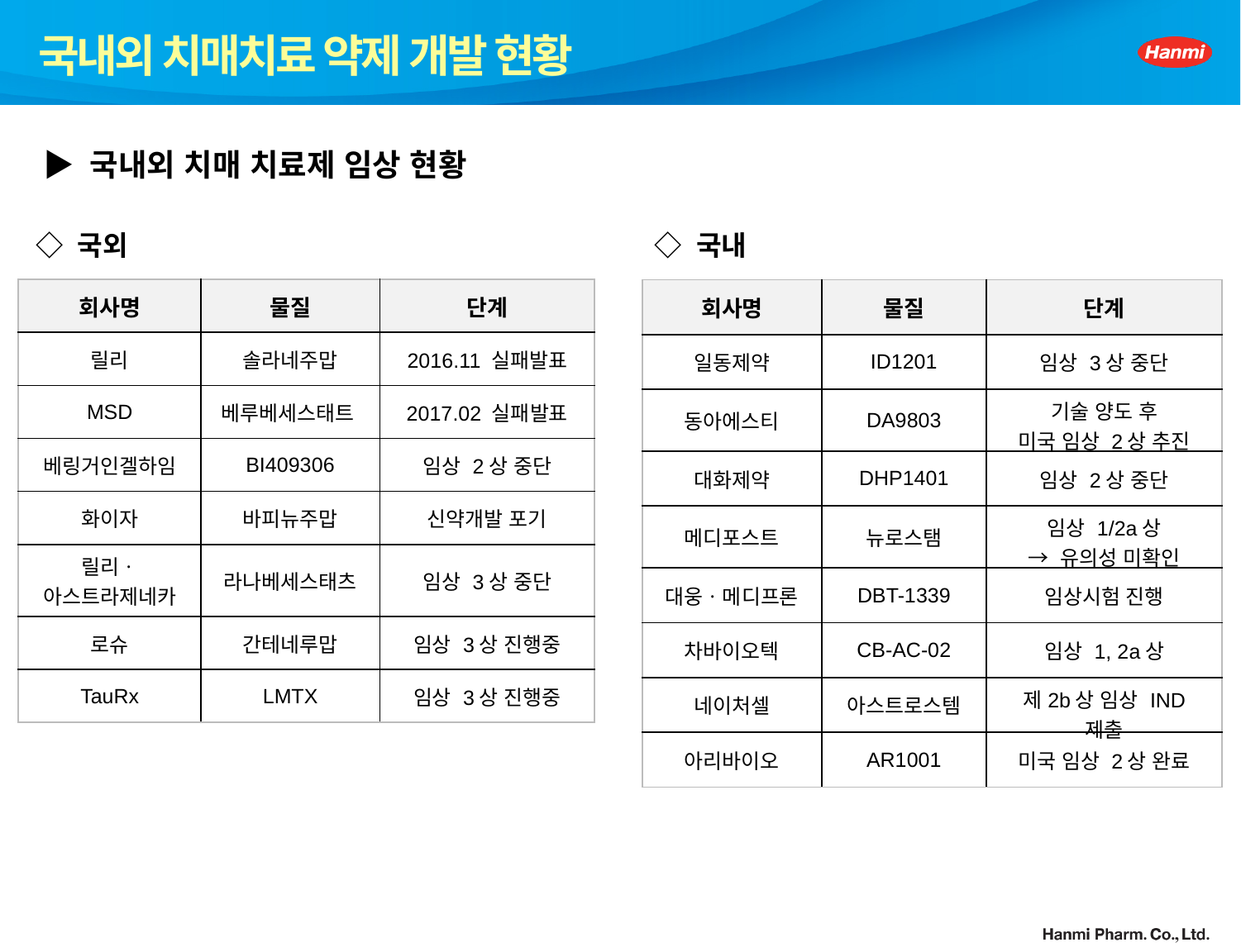

# 국내외 치매치료 약제 개발 현황
▶ 국내외 치매 치료제 임상 현황
◇ 국외
◇ 국내
| 회사명 | 물질 | 단계 |
| --- | --- | --- |
| 릴리 | 솔라네주맙 | 2016.11 실패발표 |
| MSD | 베루베세스태트 | 2017.02 실패발표 |
| 베링거인겔하임 | BI409306 | 임상 2상 중단 |
| 화이자 | 바피뉴주맙 | 신약개발 포기 |
| 릴리ㆍ 아스트라제네카 | 라나베세스태츠 | 임상 3상 중단 |
| 로슈 | 간테네루맙 | 임상 3상 진행중 |
| TauRx | LMTX | 임상 3상 진행중 |
| 회사명 | 물질 | 단계 |
| --- | --- | --- |
| 일동제약 | ID1201 | 임상 3상 중단 |
| 동아에스티 | DA9803 | 기술 양도 후 미국 임상 2상 추진 |
| 대화제약 | DHP1401 | 임상 2상 중단 |
| 메디포스트 | 뉴로스탬 | 임상 1/2a상 → 유의성 미확인 |
| 대웅ㆍ메디프론 | DBT-1339 | 임상시험 진행 |
| 차바이오텍 | CB-AC-02 | 임상 1, 2a상 |
| 네이처셀 | 아스트로스템 | 제2b상 임상 IND 제출 |
| 아리바이오 | AR1001 | 미국 임상 2상 완료 |